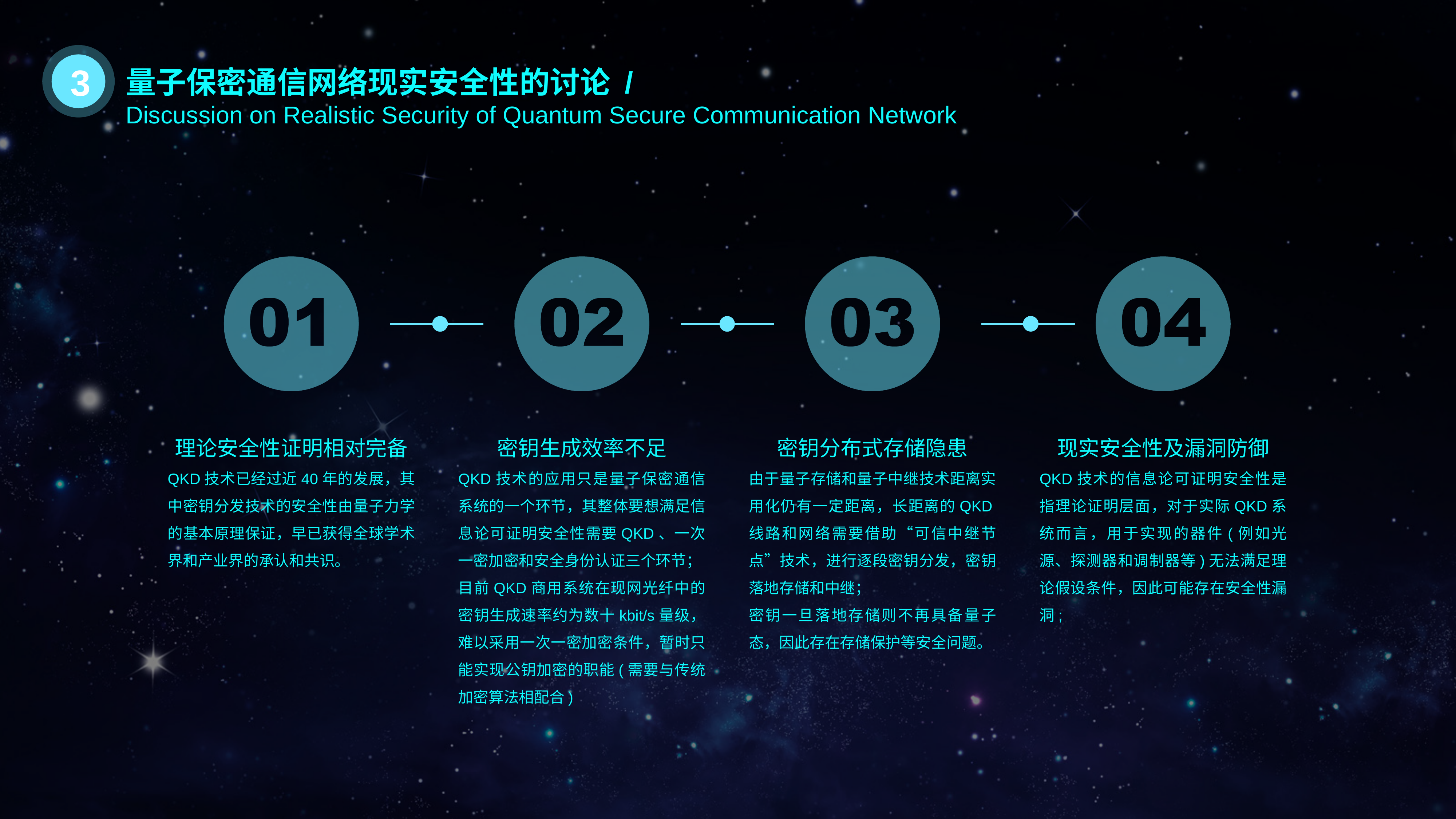

3

量子保密通信网络现实安全性的讨论 /
Discussion on Realistic Security of Quantum Secure Communication Network

理论安全性证明相对完备
QKD技术已经过近40年的发展，其中密钥分发技术的安全性由量子力学的基本原理保证，早已获得全球学术界和产业界的承认和共识。
密钥生成效率不足
QKD技术的应用只是量子保密通信系统的一个环节，其整体要想满足信息论可证明安全性需要QKD、一次一密加密和安全身份认证三个环节；
目前QKD商用系统在现网光纤中的密钥生成速率约为数十kbit/s量级，难以采用一次一密加密条件，暂时只能实现公钥加密的职能(需要与传统加密算法相配合)
密钥分布式存储隐患
由于量子存储和量子中继技术距离实用化仍有一定距离，长距离的QKD线路和网络需要借助“可信中继节点”技术，进行逐段密钥分发，密钥落地存储和中继；
密钥一旦落地存储则不再具备量子态，因此存在存储保护等安全问题。
现实安全性及漏洞防御
QKD技术的信息论可证明安全性是指理论证明层面，对于实际QKD系统而言，用于实现的器件(例如光源、探测器和调制器等)无法满足理论假设条件，因此可能存在安全性漏洞;